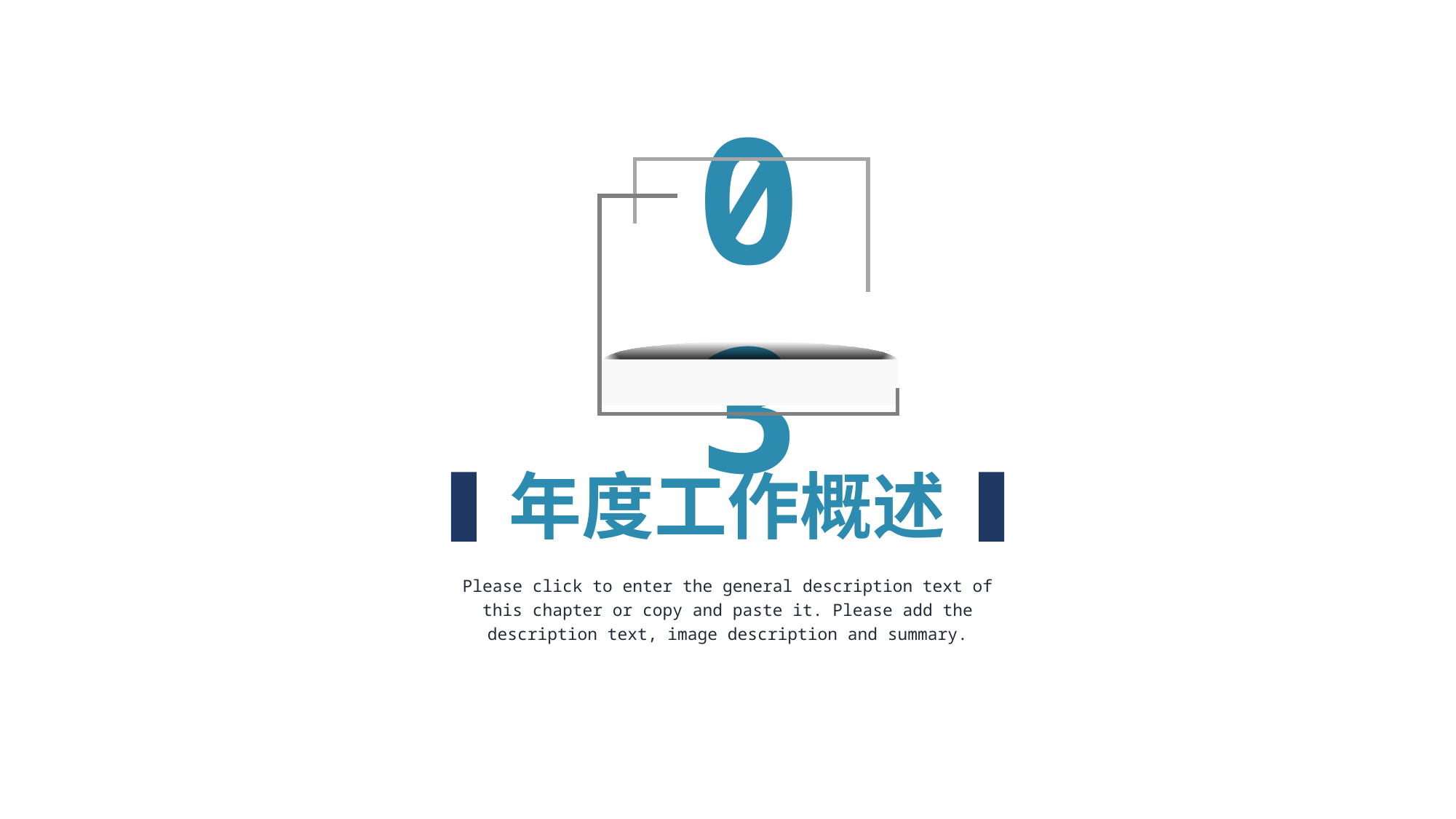

03

年度工作概述

Please click to enter the general description text of this chapter or copy and paste it. Please add the description text, image description and summary.